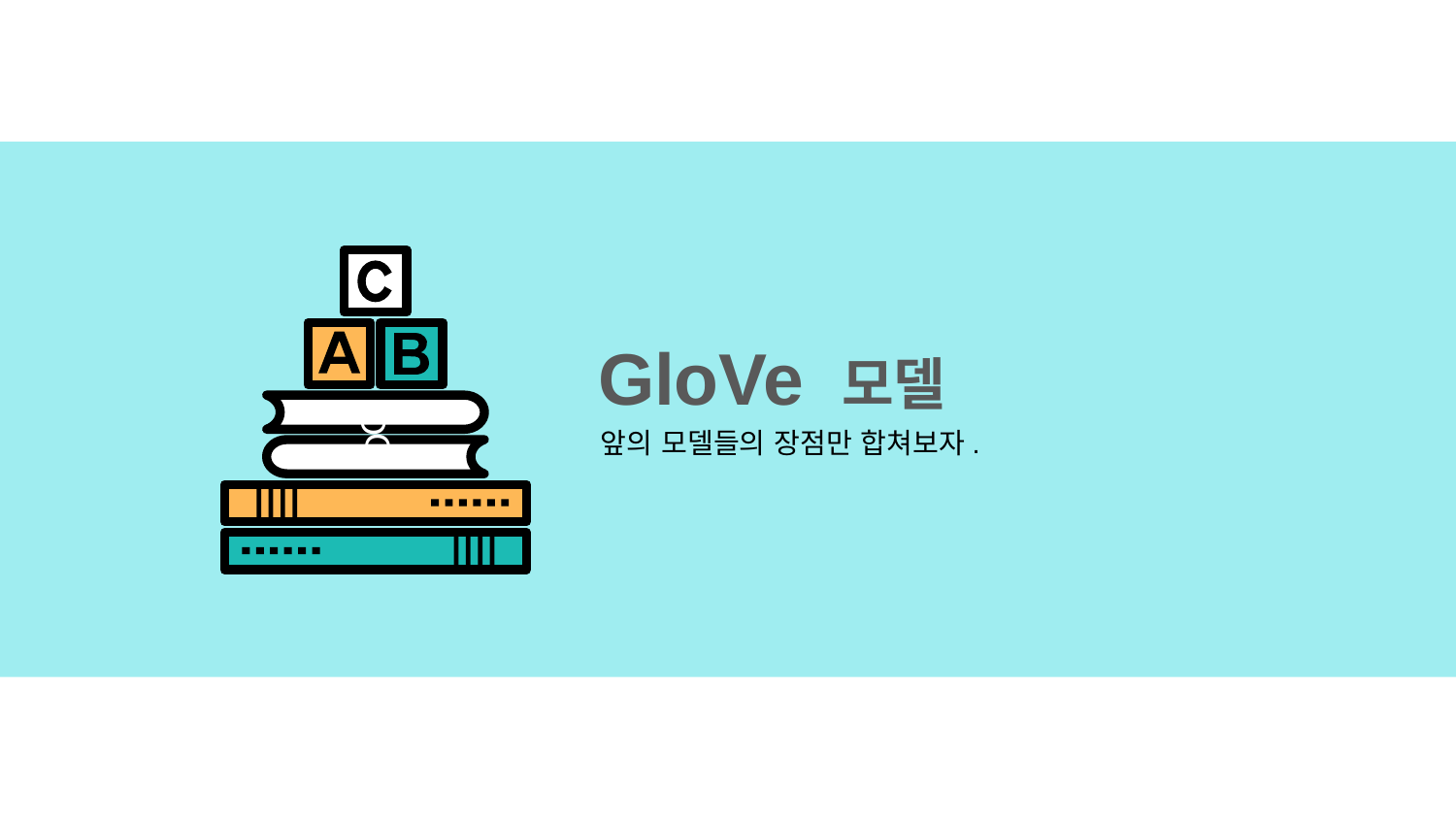

# GloVe 모델
앞의 모델들의 장점만 합쳐보자.